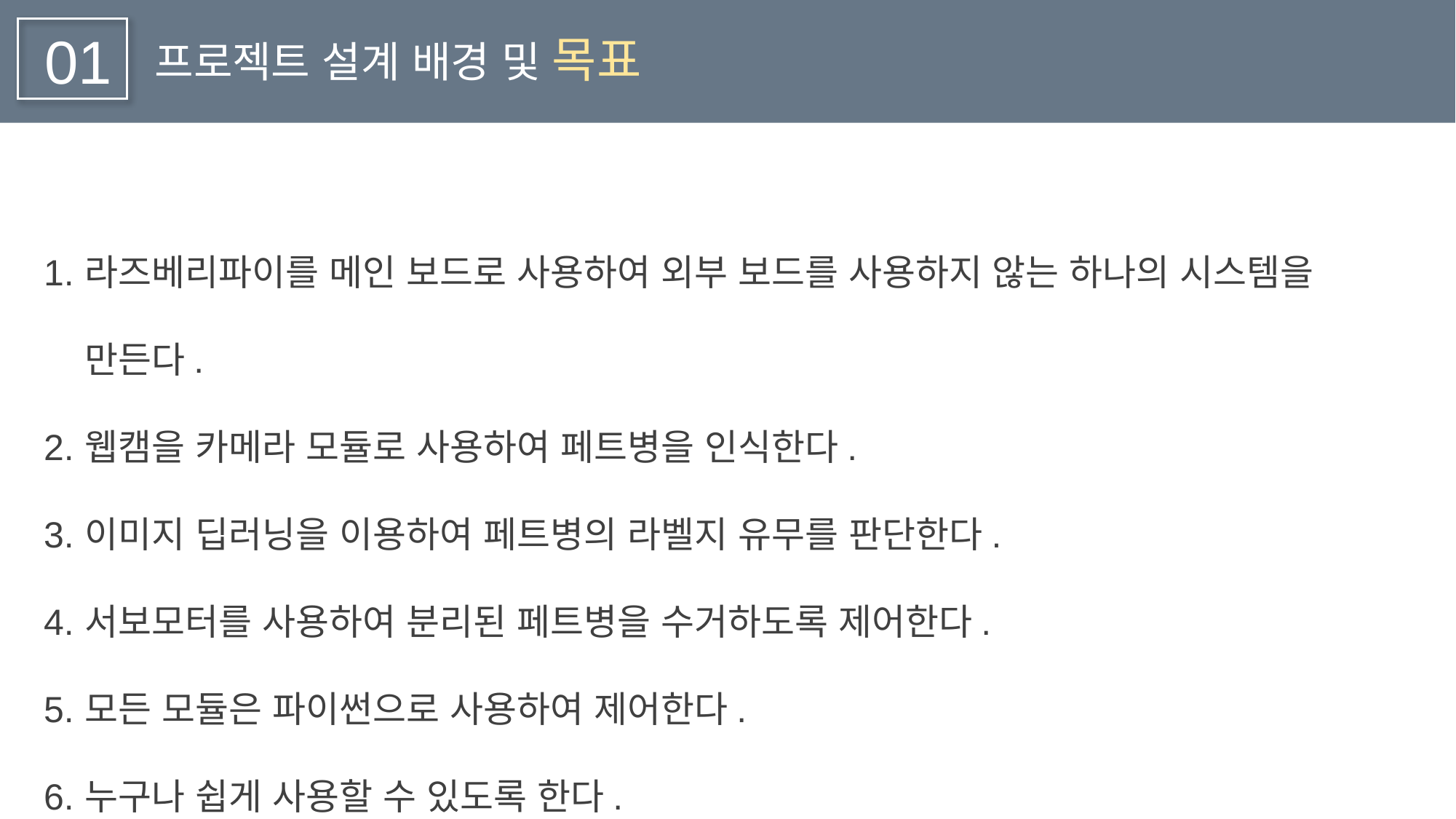

01
프로젝트 설계 배경 및 목표
라즈베리파이를 메인 보드로 사용하여 외부 보드를 사용하지 않는 하나의 시스템을 만든다.
웹캠을 카메라 모듈로 사용하여 페트병을 인식한다.
이미지 딥러닝을 이용하여 페트병의 라벨지 유무를 판단한다.
서보모터를 사용하여 분리된 페트병을 수거하도록 제어한다.
모든 모듈은 파이썬으로 사용하여 제어한다.
누구나 쉽게 사용할 수 있도록 한다.